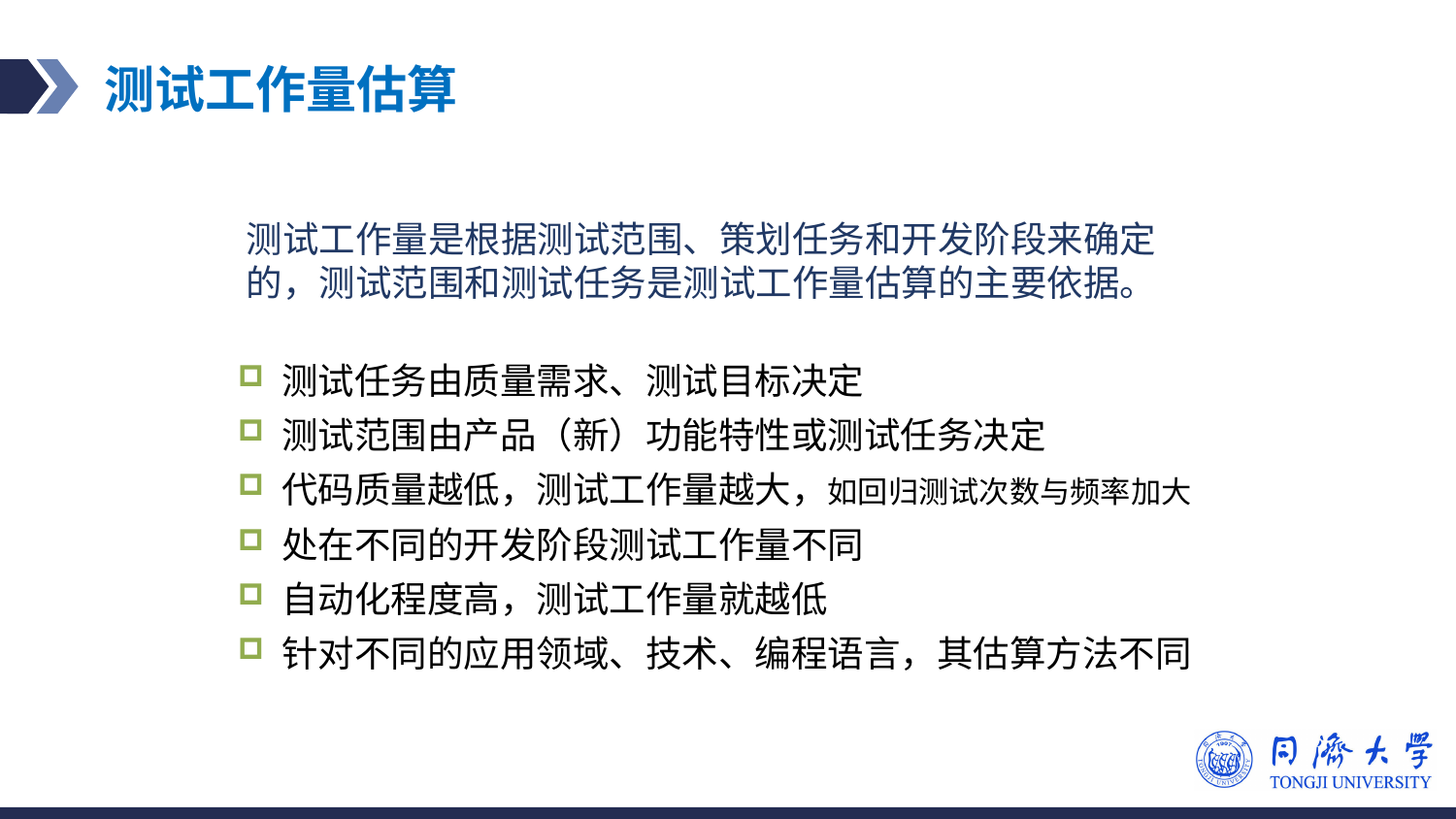

# 测试工作量估算
测试工作量是根据测试范围、策划任务和开发阶段来确定的，测试范围和测试任务是测试工作量估算的主要依据。
 测试任务由质量需求、测试目标决定
 测试范围由产品（新）功能特性或测试任务决定
 代码质量越低，测试工作量越大，如回归测试次数与频率加大
 处在不同的开发阶段测试工作量不同
 自动化程度高，测试工作量就越低
 针对不同的应用领域、技术、编程语言，其估算方法不同